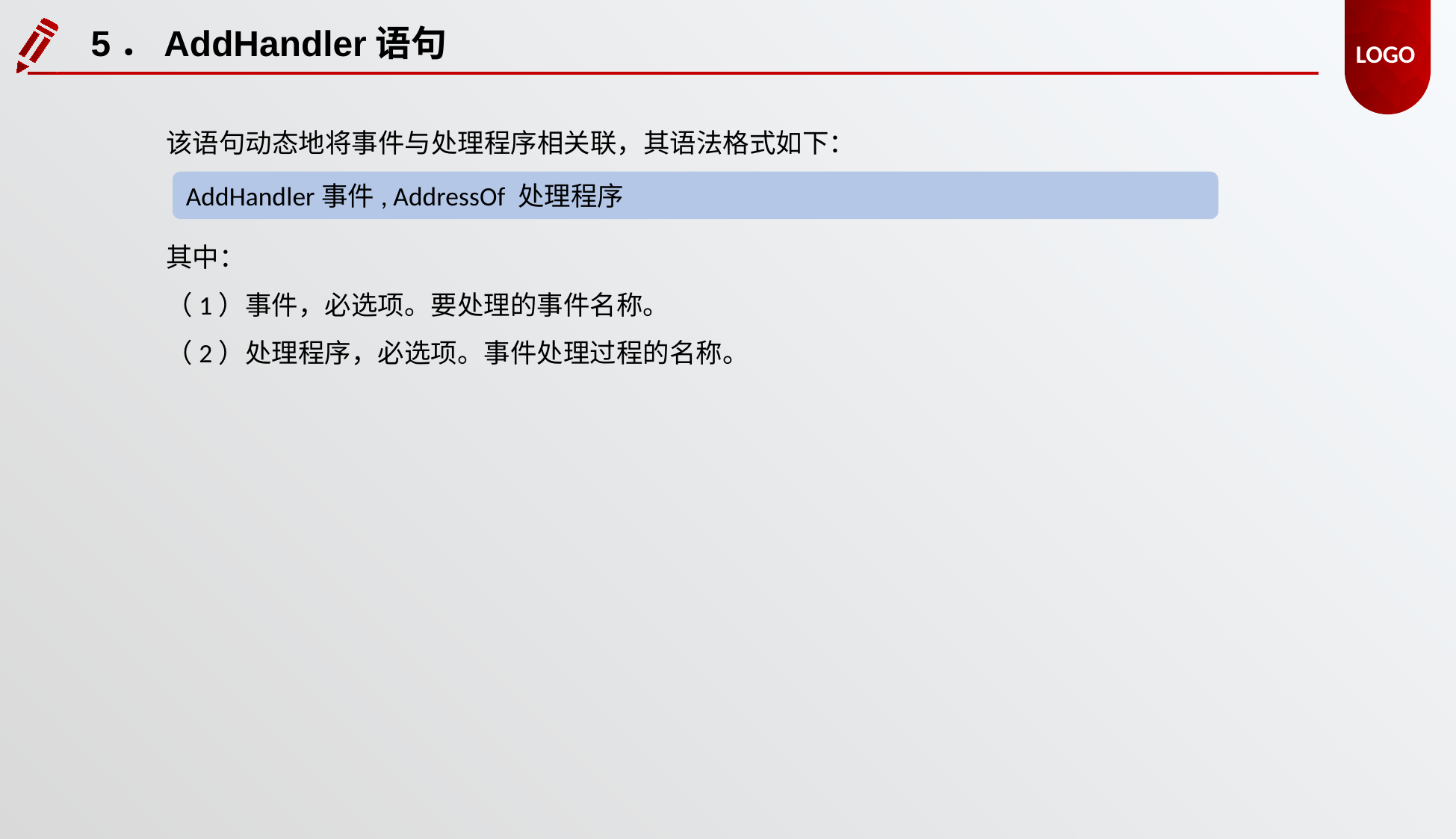

5．AddHandler语句
该语句动态地将事件与处理程序相关联，其语法格式如下：
AddHandler事件, AddressOf 处理程序
其中：
（1）事件，必选项。要处理的事件名称。
（2）处理程序，必选项。事件处理过程的名称。